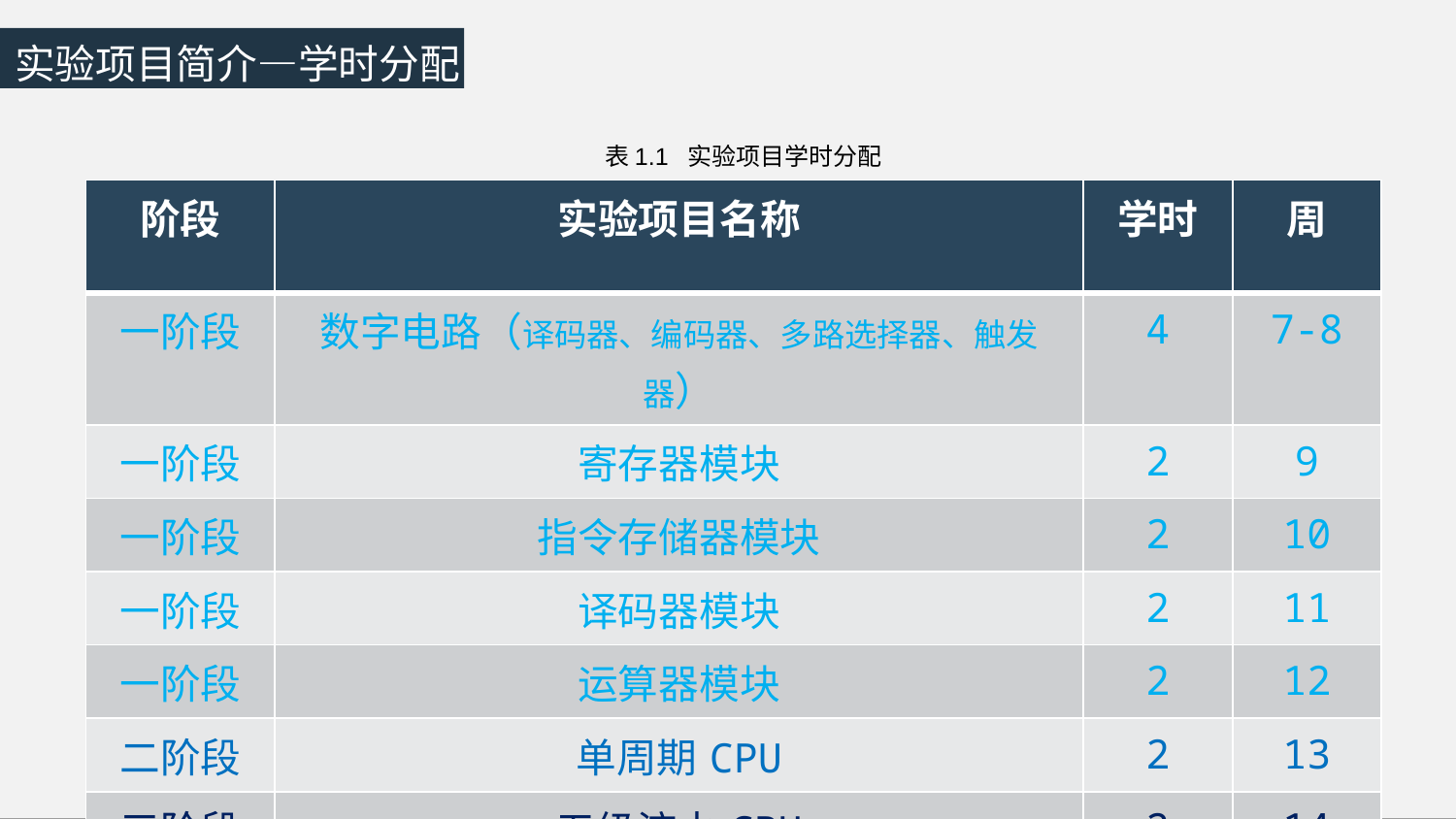

实验项目简介—学时分配
表1.1  实验项目学时分配
| 阶段 | 实验项目名称 | 学时 | 周 |
| --- | --- | --- | --- |
| 一阶段 | 数字电路（译码器、编码器、多路选择器、触发器） | 4 | 7-8 |
| 一阶段 | 寄存器模块 | 2 | 9 |
| 一阶段 | 指令存储器模块 | 2 | 10 |
| 一阶段 | 译码器模块 | 2 | 11 |
| 一阶段 | 运算器模块 | 2 | 12 |
| 二阶段 | 单周期CPU | 2 | 13 |
| 三阶段 | 五级流水CPU | 2 | 14 |